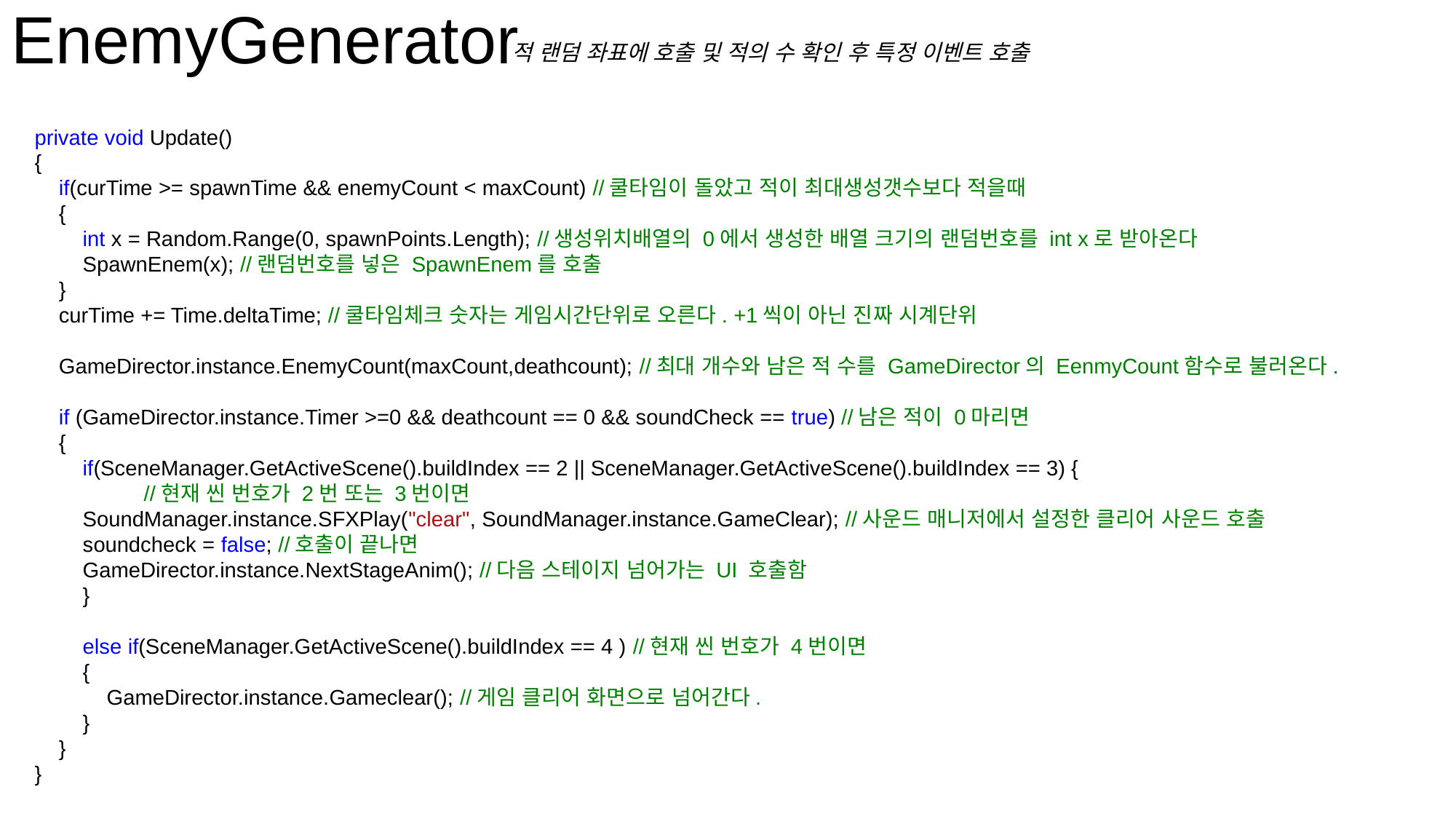

# EnemyGenerator
적 랜덤 좌표에 호출 및 적의 수 확인 후 특정 이벤트 호출
    private void Update()
    {
        if(curTime >= spawnTime && enemyCount < maxCount) //쿨타임이 돌았고 적이 최대생성갯수보다 적을때
        {
            int x = Random.Range(0, spawnPoints.Length); //생성위치배열의 0에서 생성한 배열 크기의 랜덤번호를 int x로 받아온다
            SpawnEnem(x); //랜덤번호를 넣은 SpawnEnem를 호출
        }
        curTime += Time.deltaTime; //쿨타임체크 숫자는 게임시간단위로 오른다. +1씩이 아닌 진짜 시계단위

        GameDirector.instance.EnemyCount(maxCount,deathcount); //최대 개수와 남은 적 수를 GameDirector의 EenmyCount함수로 불러온다.

        if (GameDirector.instance.Timer >=0 && deathcount == 0 && soundCheck == true) //남은 적이 0마리면
        {
            if(SceneManager.GetActiveScene().buildIndex == 2 || SceneManager.GetActiveScene().buildIndex == 3) {
	    //현재 씬 번호가 2번 또는 3번이면
            SoundManager.instance.SFXPlay("clear", SoundManager.instance.GameClear); //사운드 매니저에서 설정한 클리어 사운드 호출
            soundcheck = false; //호출이 끝나면
            GameDirector.instance.NextStageAnim(); //다음 스테이지 넘어가는 UI 호출함
            }

            else if(SceneManager.GetActiveScene().buildIndex == 4 ) //현재 씬 번호가 4번이면
            {
                GameDirector.instance.Gameclear(); //게임 클리어 화면으로 넘어간다.
            }
        }
    }